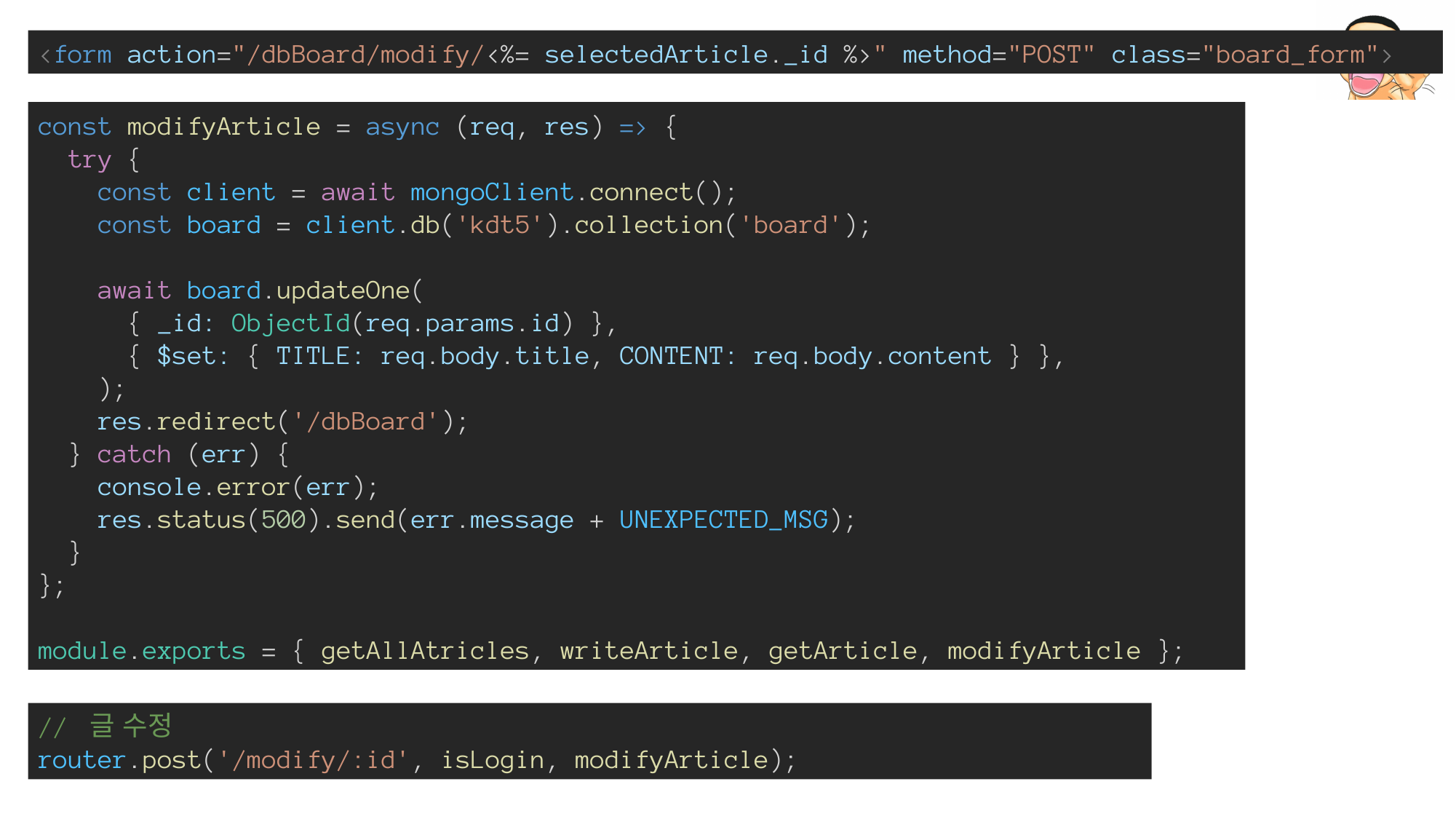

<form action="/dbBoard/modify/<%= selectedArticle._id %>" method="POST" class="board_form">
const modifyArticle = async (req, res) => {
  try {
    const client = await mongoClient.connect();
    const board = client.db('kdt5').collection('board');
    await board.updateOne(
      { _id: ObjectId(req.params.id) },
      { $set: { TITLE: req.body.title, CONTENT: req.body.content } },
    );
    res.redirect('/dbBoard');
  } catch (err) {
    console.error(err);
    res.status(500).send(err.message + UNEXPECTED_MSG);
  }
};
module.exports = { getAllAtricles, writeArticle, getArticle, modifyArticle };
// 글 수정
router.post('/modify/:id', isLogin, modifyArticle);